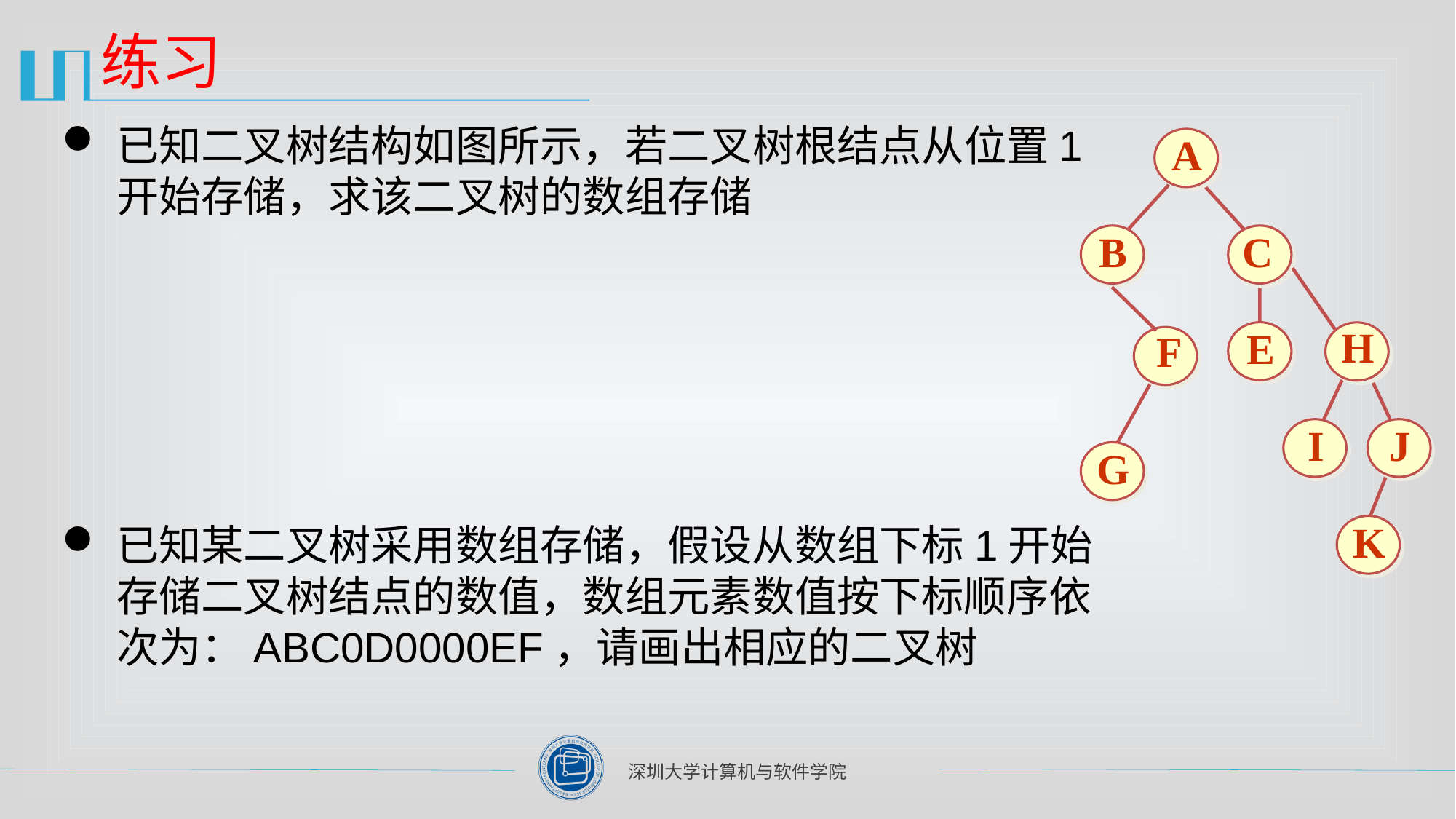

# 练习
已知二叉树结构如图所示，若二叉树根结点从位置1开始存储，求该二叉树的数组存储

已知某二叉树采用数组存储，假设从数组下标1开始存储二叉树结点的数值，数组元素数值按下标顺序依次为：ABC0D0000EF，请画出相应的二叉树

A

C
B

H

I
J

K

E
F

G

26